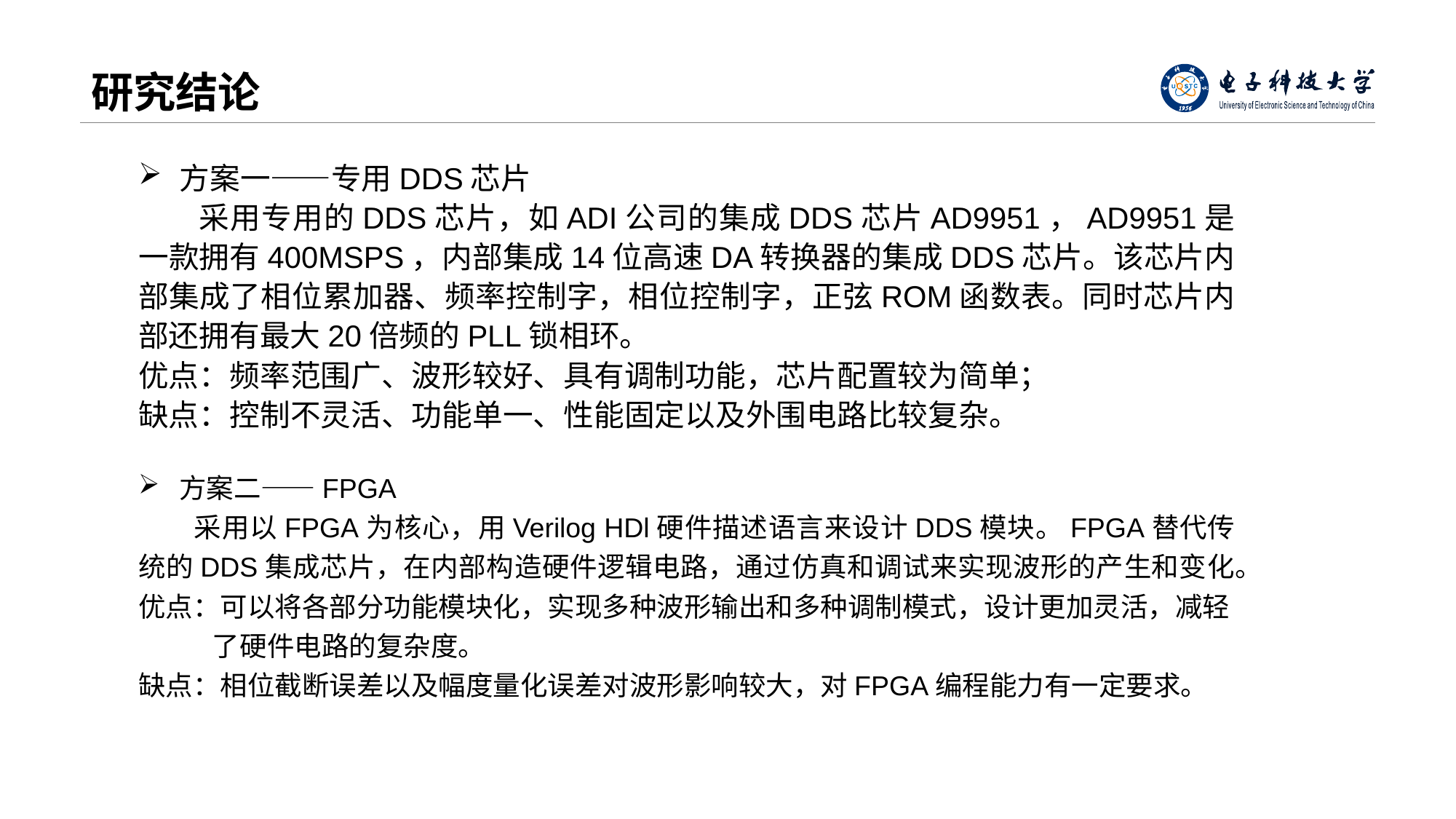

# 研究结论
方案一——专用DDS芯片
       采用专用的DDS芯片，如ADI公司的集成DDS芯片AD9951，AD9951是一款拥有400MSPS，内部集成14位高速DA转换器的集成DDS芯片。该芯片内部集成了相位累加器、频率控制字，相位控制字，正弦ROM函数表。同时芯片内部还拥有最大20倍频的PLL锁相环。
优点：频率范围广、波形较好、具有调制功能，芯片配置较为简单；
缺点：控制不灵活、功能单一、性能固定以及外围电路比较复杂。

方案二——FPGA
       采用以FPGA为核心，用Verilog HDl硬件描述语言来设计DDS模块。FPGA替代传统的DDS集成芯片，在内部构造硬件逻辑电路，通过仿真和调试来实现波形的产生和变化。
优点：可以将各部分功能模块化，实现多种波形输出和多种调制模式，设计更加灵活，减轻             了硬件电路的复杂度。
缺点：相位截断误差以及幅度量化误差对波形影响较大，对FPGA编程能力有一定要求。